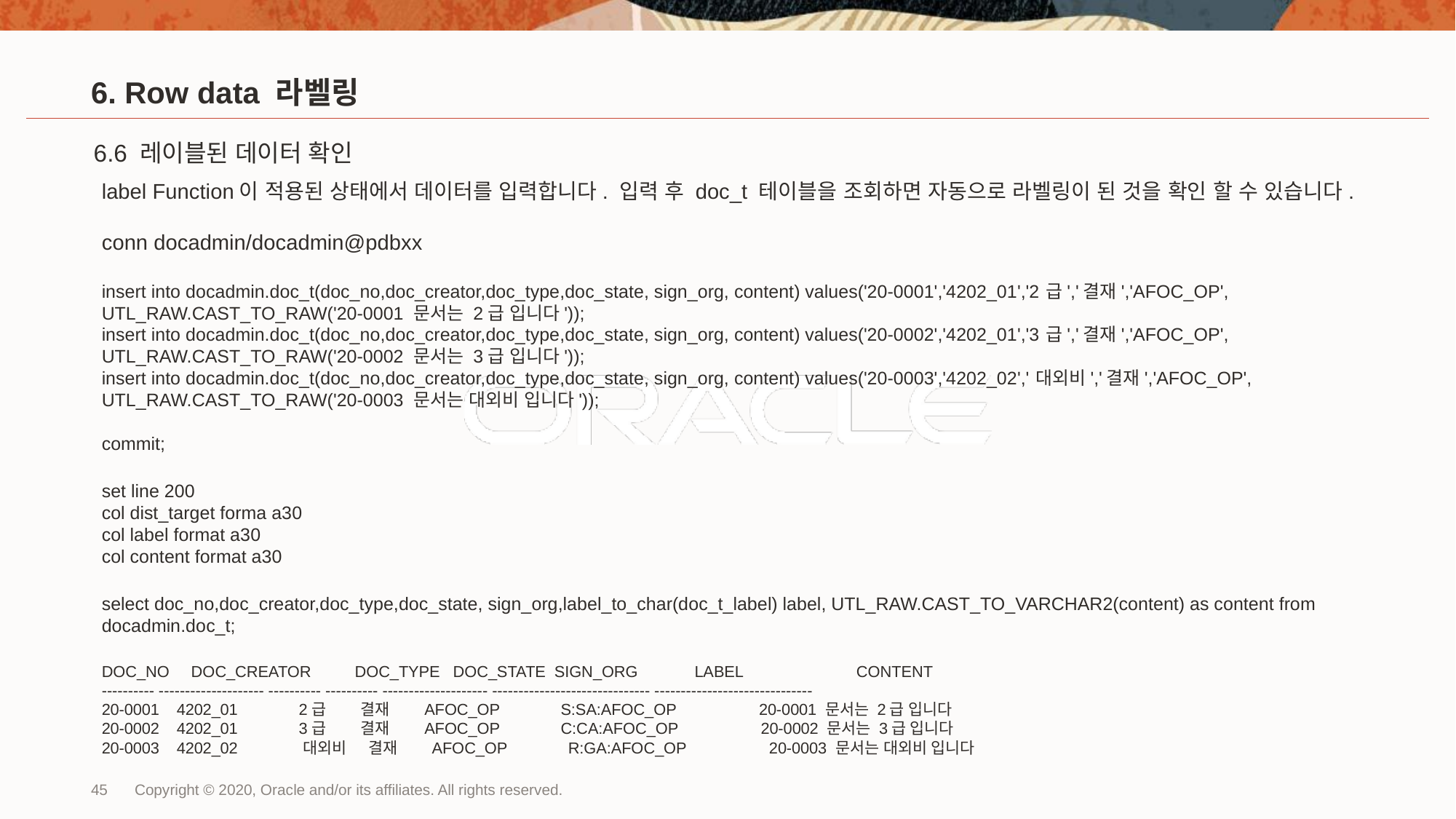

# 6. Row data 라벨링
6.6 레이블된 데이터 확인
label Function이 적용된 상태에서 데이터를 입력합니다. 입력 후 doc_t 테이블을 조회하면 자동으로 라벨링이 된 것을 확인 할 수 있습니다.

conn docadmin/docadmin@pdbxx

insert into docadmin.doc_t(doc_no,doc_creator,doc_type,doc_state, sign_org, content) values('20-0001','4202_01','2급','결재','AFOC_OP', UTL_RAW.CAST_TO_RAW('20-0001 문서는 2급 입니다'));
insert into docadmin.doc_t(doc_no,doc_creator,doc_type,doc_state, sign_org, content) values('20-0002','4202_01','3급','결재','AFOC_OP', UTL_RAW.CAST_TO_RAW('20-0002 문서는 3급 입니다'));
insert into docadmin.doc_t(doc_no,doc_creator,doc_type,doc_state, sign_org, content) values('20-0003','4202_02','대외비','결재','AFOC_OP', UTL_RAW.CAST_TO_RAW('20-0003 문서는 대외비 입니다'));

commit;

set line 200
col dist_target forma a30
col label format a30
col content format a30

select doc_no,doc_creator,doc_type,doc_state, sign_org,label_to_char(doc_t_label) label, UTL_RAW.CAST_TO_VARCHAR2(content) as content from docadmin.doc_t;

DOC_NO     DOC_CREATOR          DOC_TYPE   DOC_STATE  SIGN_ORG             LABEL                          CONTENT
---------- -------------------- ---------- ---------- -------------------- ------------------------------ ------------------------------
20-0001    4202_01              2급        결재       AFOC_OP              S:SA:AFOC_OP                   20-0001 문서는 2급 입니다
20-0002    4202_01              3급        결재       AFOC_OP              C:CA:AFOC_OP                   20-0002 문서는 3급 입니다
20-0003    4202_02              대외비     결재       AFOC_OP              R:GA:AFOC_OP                   20-0003 문서는 대외비 입니다
45
Copyright © 2020, Oracle and/or its affiliates. All rights reserved.